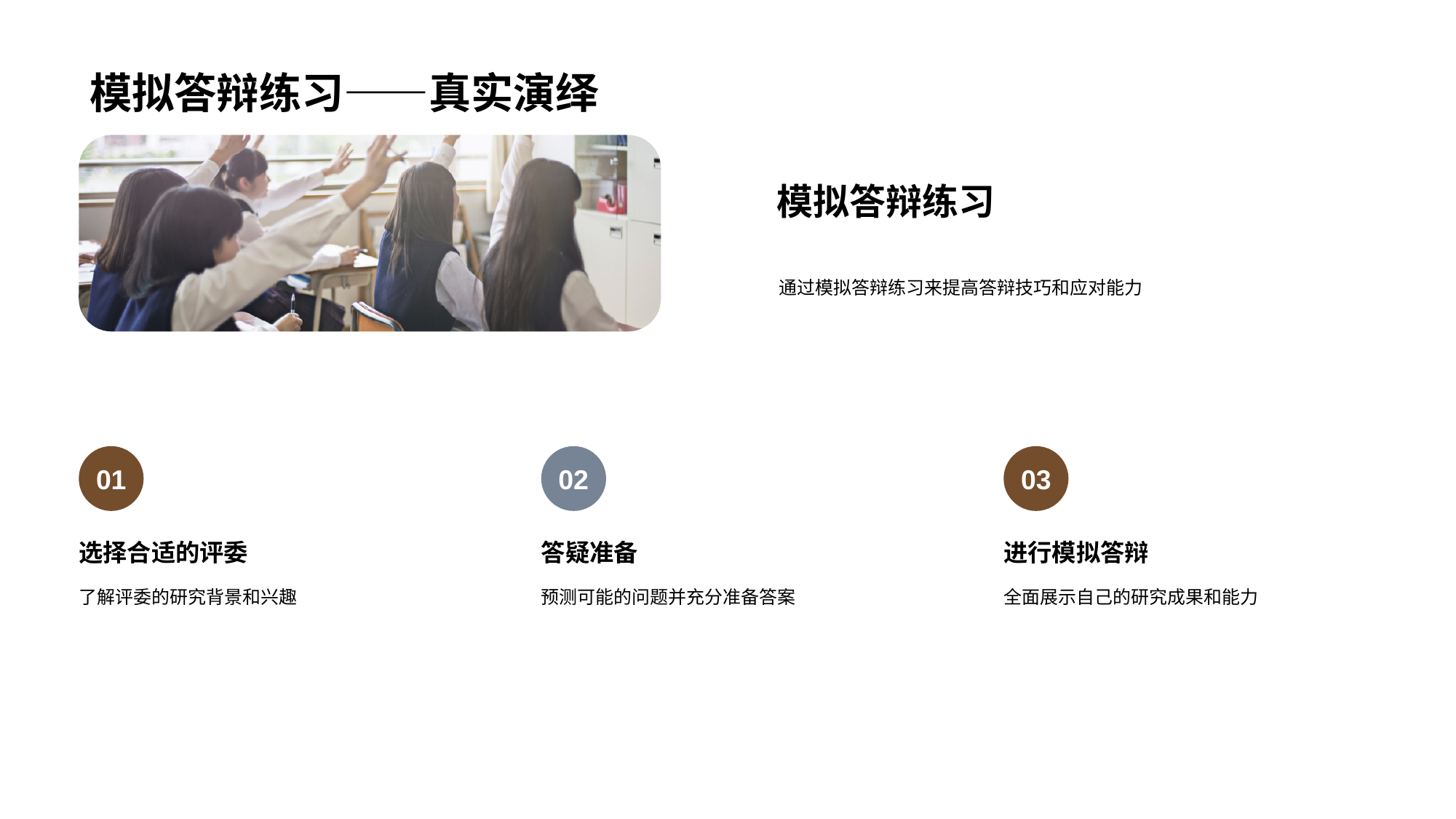

# 模拟答辩练习——真实演绎

模拟答辩练习
通过模拟答辩练习来提高答辩技巧和应对能力
01
选择合适的评委
了解评委的研究背景和兴趣
02
答疑准备
预测可能的问题并充分准备答案
03
进行模拟答辩
全面展示自己的研究成果和能力